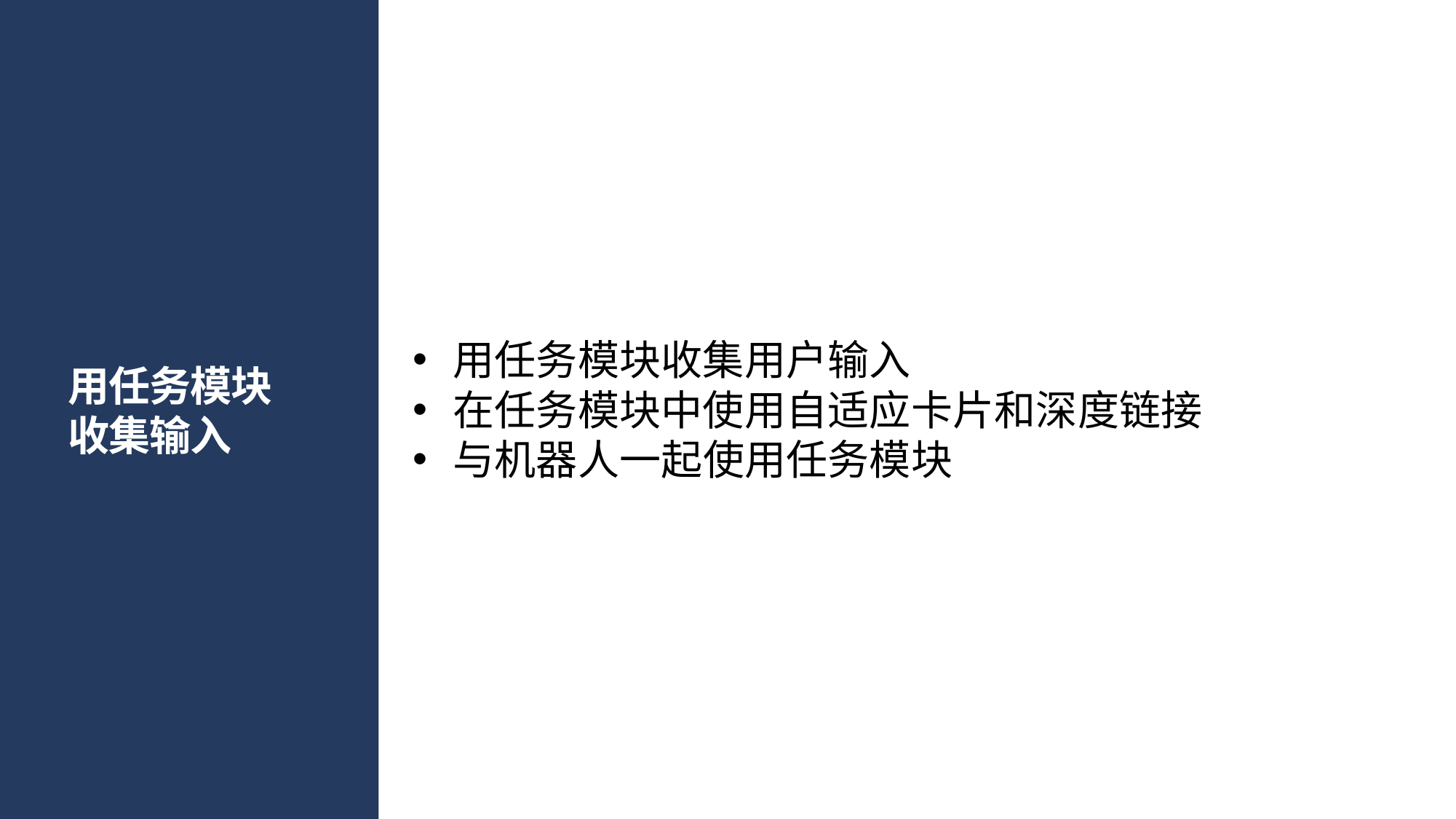

用任务模块收集用户输入
在任务模块中使用自适应卡片和深度链接
与机器人一起使用任务模块
# 用任务模块收集输入